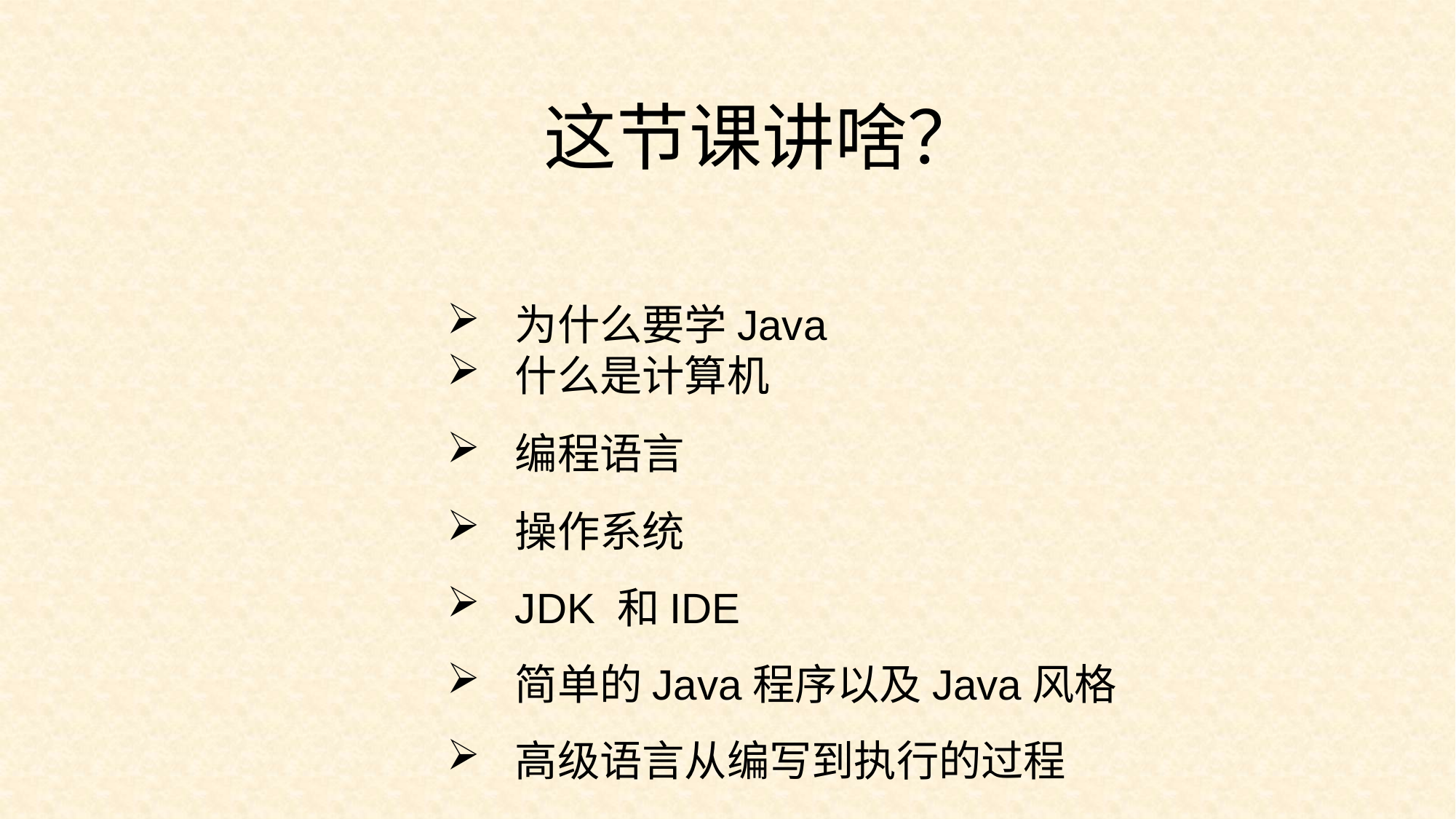

这节课讲啥？
为什么要学Java
什么是计算机
编程语言
操作系统
JDK 和IDE
简单的Java程序以及Java风格
高级语言从编写到执行的过程